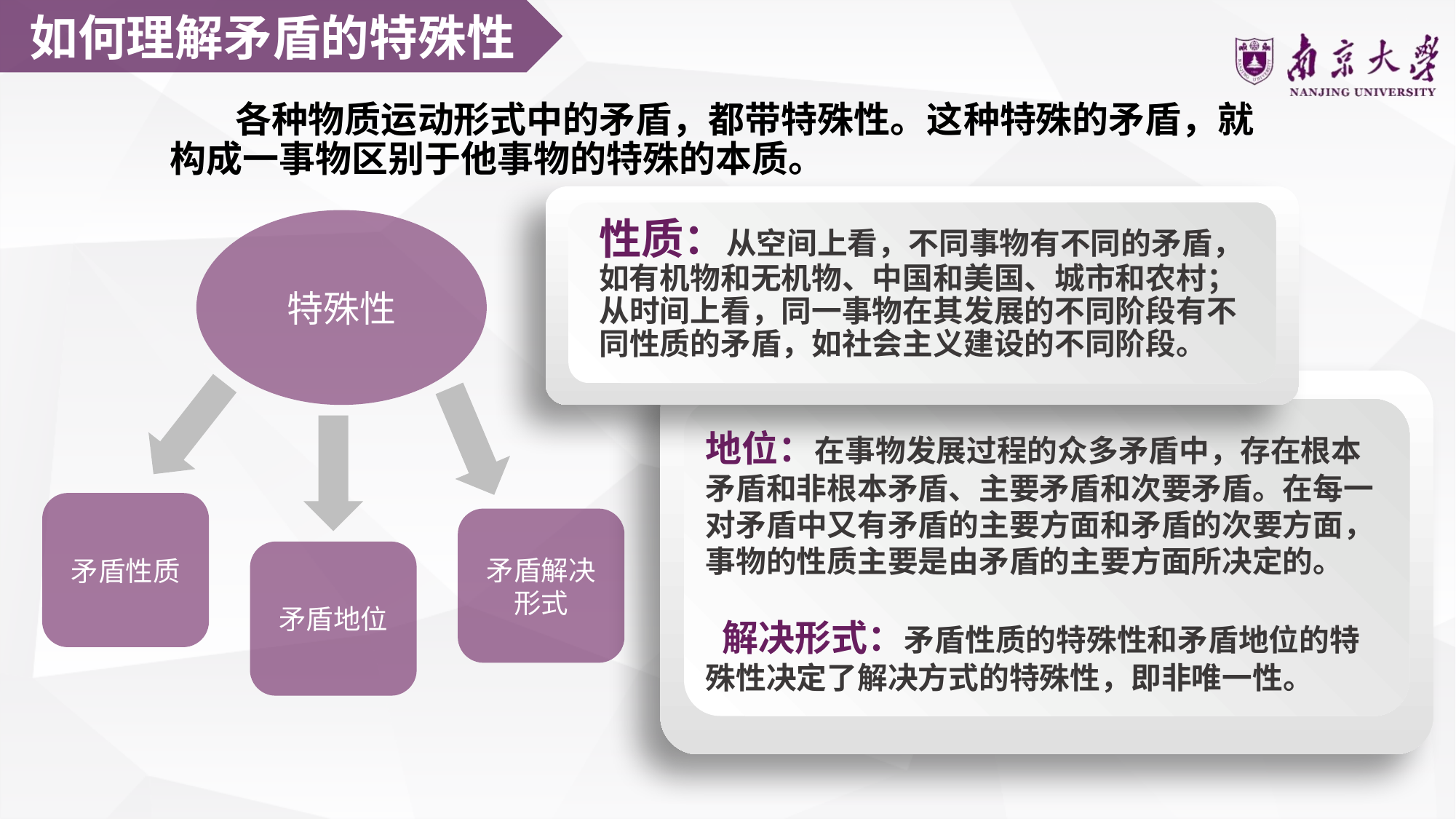

如何理解矛盾的特殊性
       各种物质运动形式中的矛盾，都带特殊性。这种特殊的矛盾，就构成一事物区别于他事物的特殊的本质。

特殊性
性质：从空间上看，不同事物有不同的矛盾，如有机物和无机物、中国和美国、城市和农村；从时间上看，同一事物在其发展的不同阶段有不同性质的矛盾，如社会主义建设的不同阶段。

地位：在事物发展过程的众多矛盾中，存在根本矛盾和非根本矛盾、主要矛盾和次要矛盾。在每一对矛盾中又有矛盾的主要方面和矛盾的次要方面，事物的性质主要是由矛盾的主要方面所决定的。

 解决形式：矛盾性质的特殊性和矛盾地位的特殊性决定了解决方式的特殊性，即非唯一性。

矛盾性质
矛盾解决形式
矛盾地位